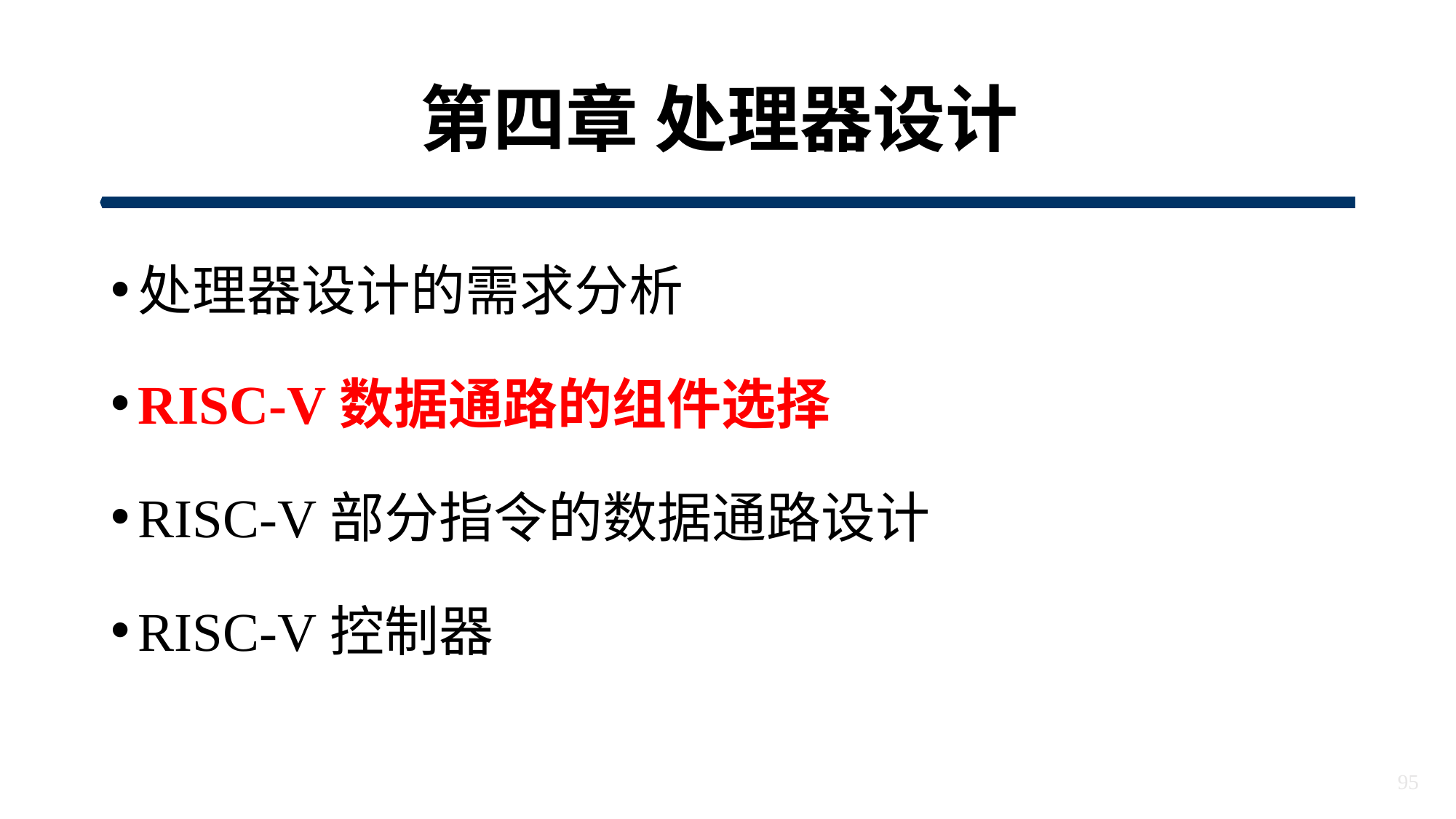

# 第四章 处理器设计
处理器设计的需求分析
RISC-V数据通路的组件选择
RISC-V部分指令的数据通路设计
RISC-V控制器

95